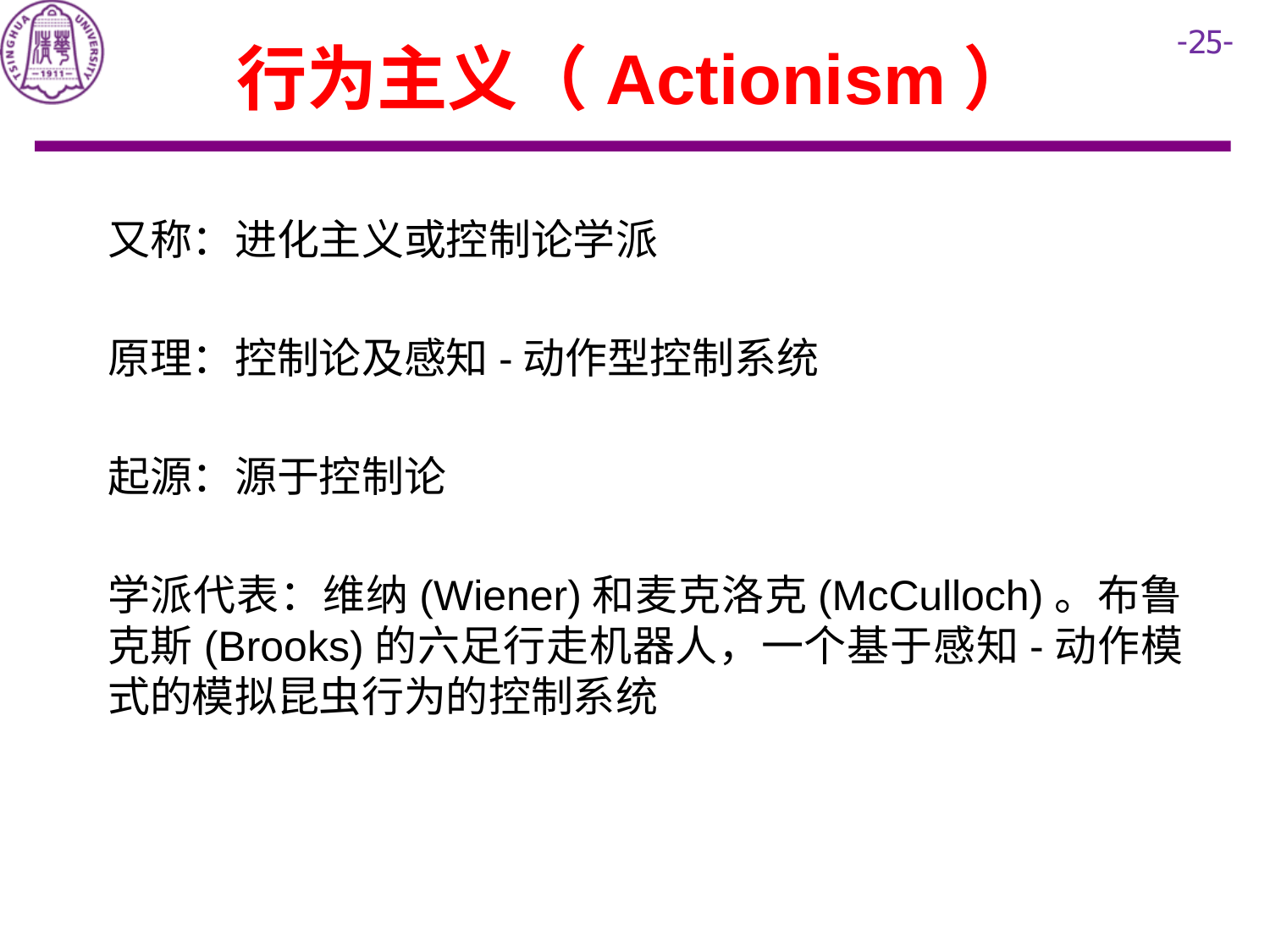

# 行为主义（Actionism）
又称：进化主义或控制论学派

原理：控制论及感知-动作型控制系统

起源：源于控制论

学派代表：维纳(Wiener)和麦克洛克(McCulloch)。布鲁克斯(Brooks)的六足行走机器人，一个基于感知-动作模式的模拟昆虫行为的控制系统